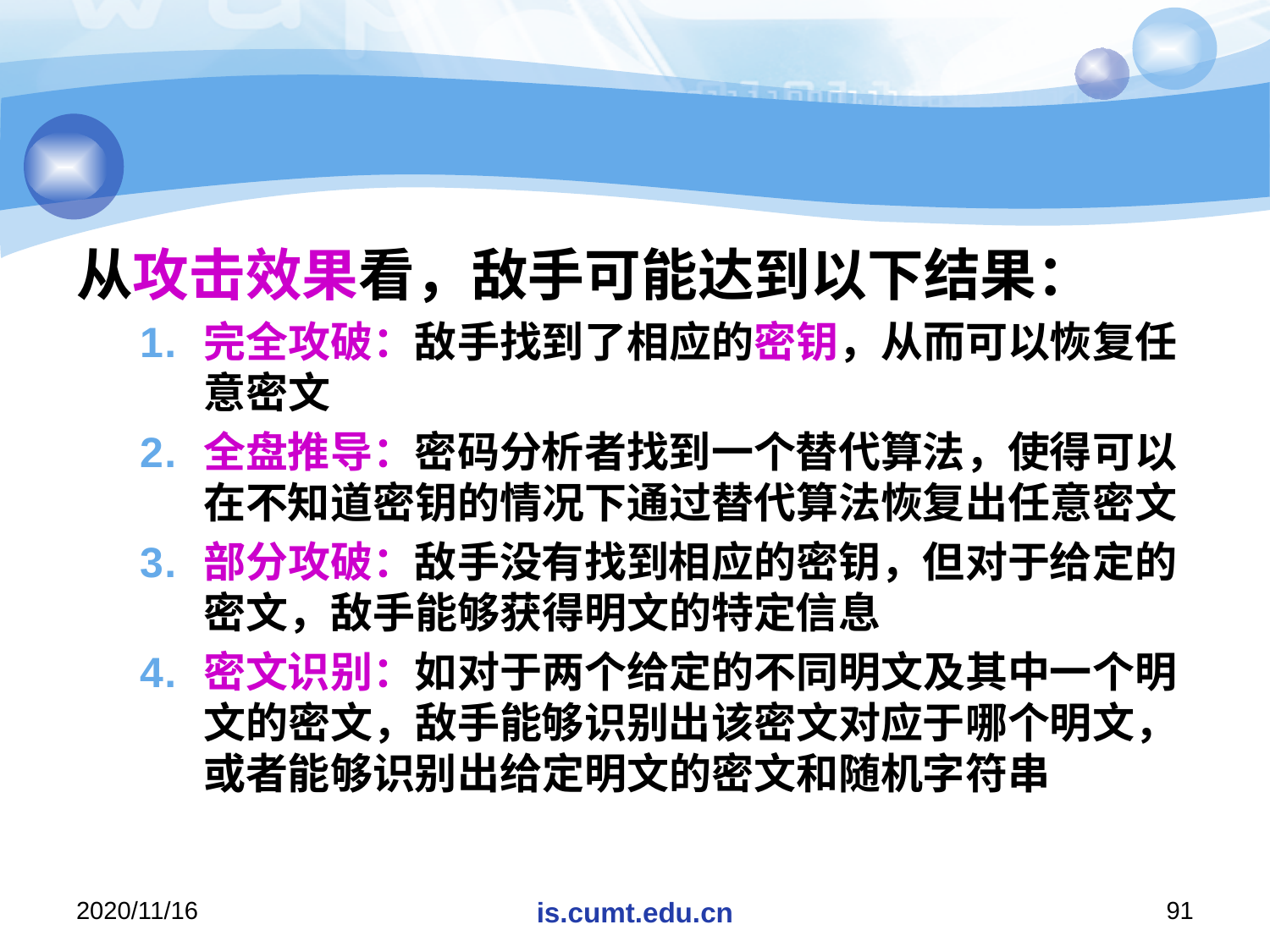

#
从攻击效果看，敌手可能达到以下结果：
完全攻破：敌手找到了相应的密钥，从而可以恢复任意密文
全盘推导：密码分析者找到一个替代算法，使得可以在不知道密钥的情况下通过替代算法恢复出任意密文
部分攻破：敌手没有找到相应的密钥，但对于给定的密文，敌手能够获得明文的特定信息
密文识别：如对于两个给定的不同明文及其中一个明文的密文，敌手能够识别出该密文对应于哪个明文，或者能够识别出给定明文的密文和随机字符串
2020/11/16
is.cumt.edu.cn
91